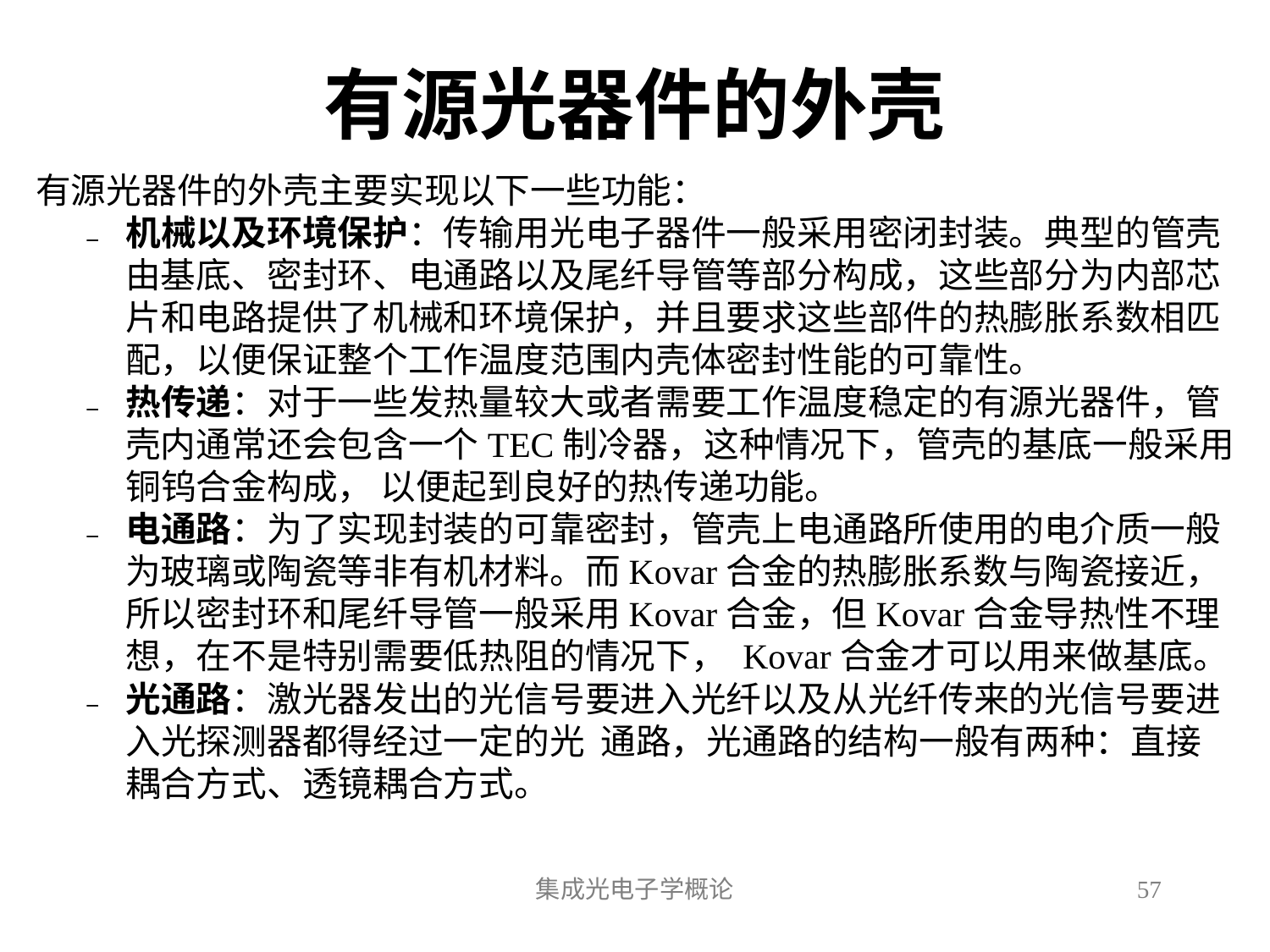

# 有源光器件的外壳
有源光器件的外壳主要实现以下一些功能：
机械以及环境保护：传输用光电子器件一般采用密闭封装。典型的管壳由基底、密封环、电通路以及尾纤导管等部分构成，这些部分为内部芯片和电路提供了机械和环境保护，并且要求这些部件的热膨胀系数相匹配，以便保证整个工作温度范围内壳体密封性能的可靠性。
热传递：对于一些发热量较大或者需要工作温度稳定的有源光器件，管壳内通常还会包含一个TEC制冷器，这种情况下，管壳的基底一般采用铜钨合金构成， 以便起到良好的热传递功能。
电通路：为了实现封装的可靠密封，管壳上电通路所使用的电介质一般为玻璃或陶瓷等非有机材料。而Kovar合金的热膨胀系数与陶瓷接近，所以密封环和尾纤导管一般采用Kovar合金，但Kovar合金导热性不理想，在不是特别需要低热阻的情况下， Kovar合金才可以用来做基底。
光通路：激光器发出的光信号要进入光纤以及从光纤传来的光信号要进入光探测器都得经过一定的光  通路，光通路的结构一般有两种：直接耦合方式、透镜耦合方式。
集成光电子学概论
57